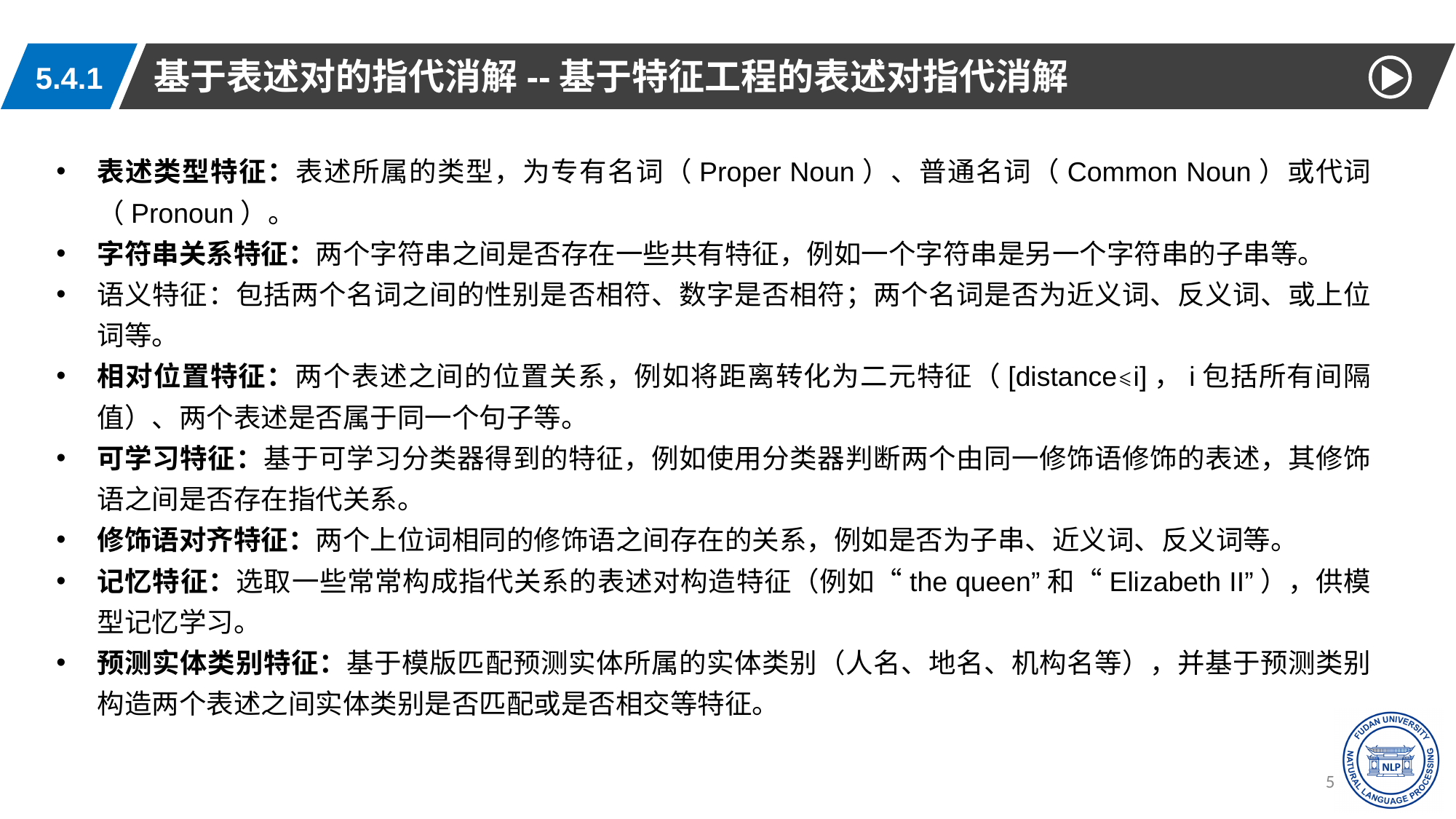

基于表述对的指代消解--基于特征工程的表述对指代消解
5.4.1

表述类型特征：表述所属的类型，为专有名词（Proper Noun）、普通名词（Common Noun）或代词（Pronoun）。
字符串关系特征：两个字符串之间是否存在一些共有特征，例如一个字符串是另一个字符串的子串等。
语义特征：包括两个名词之间的性别是否相符、数字是否相符；两个名词是否为近义词、反义词、或上位词等。
相对位置特征：两个表述之间的位置关系，例如将距离转化为二元特征（[distance⩽i]，i包括所有间隔值）、两个表述是否属于同一个句子等。
可学习特征：基于可学习分类器得到的特征，例如使用分类器判断两个由同一修饰语修饰的表述，其修饰语之间是否存在指代关系。
修饰语对齐特征：两个上位词相同的修饰语之间存在的关系，例如是否为子串、近义词、反义词等。
记忆特征：选取一些常常构成指代关系的表述对构造特征（例如“the queen”和“Elizabeth II”），供模型记忆学习。
预测实体类别特征：基于模版匹配预测实体所属的实体类别（人名、地名、机构名等），并基于预测类别构造两个表述之间实体类别是否匹配或是否相交等特征。
53